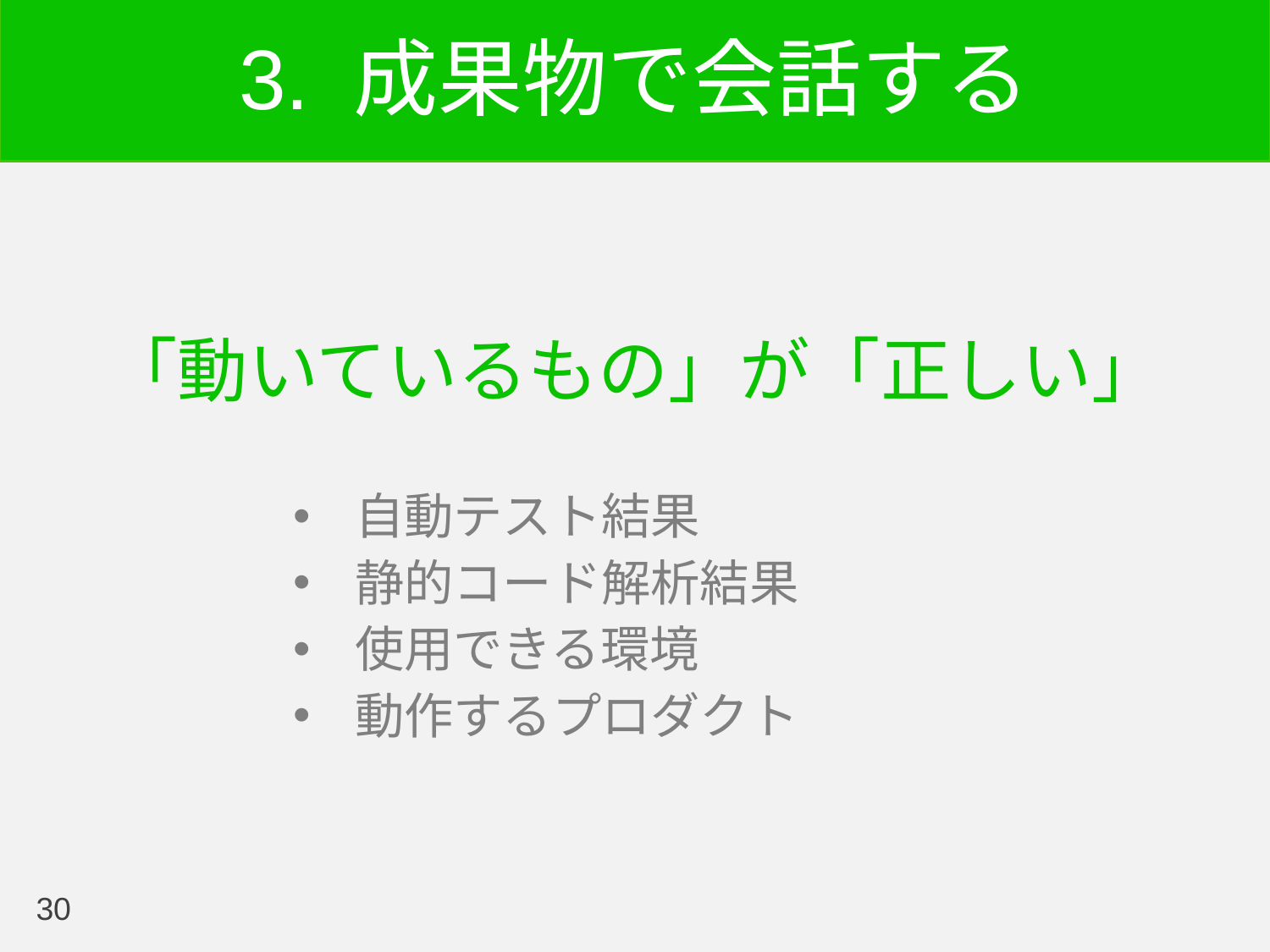

# 3. 成果物で会話する
「動いているもの」が「正しい」

自動テスト結果
静的コード解析結果
使用できる環境
動作するプロダクト
30